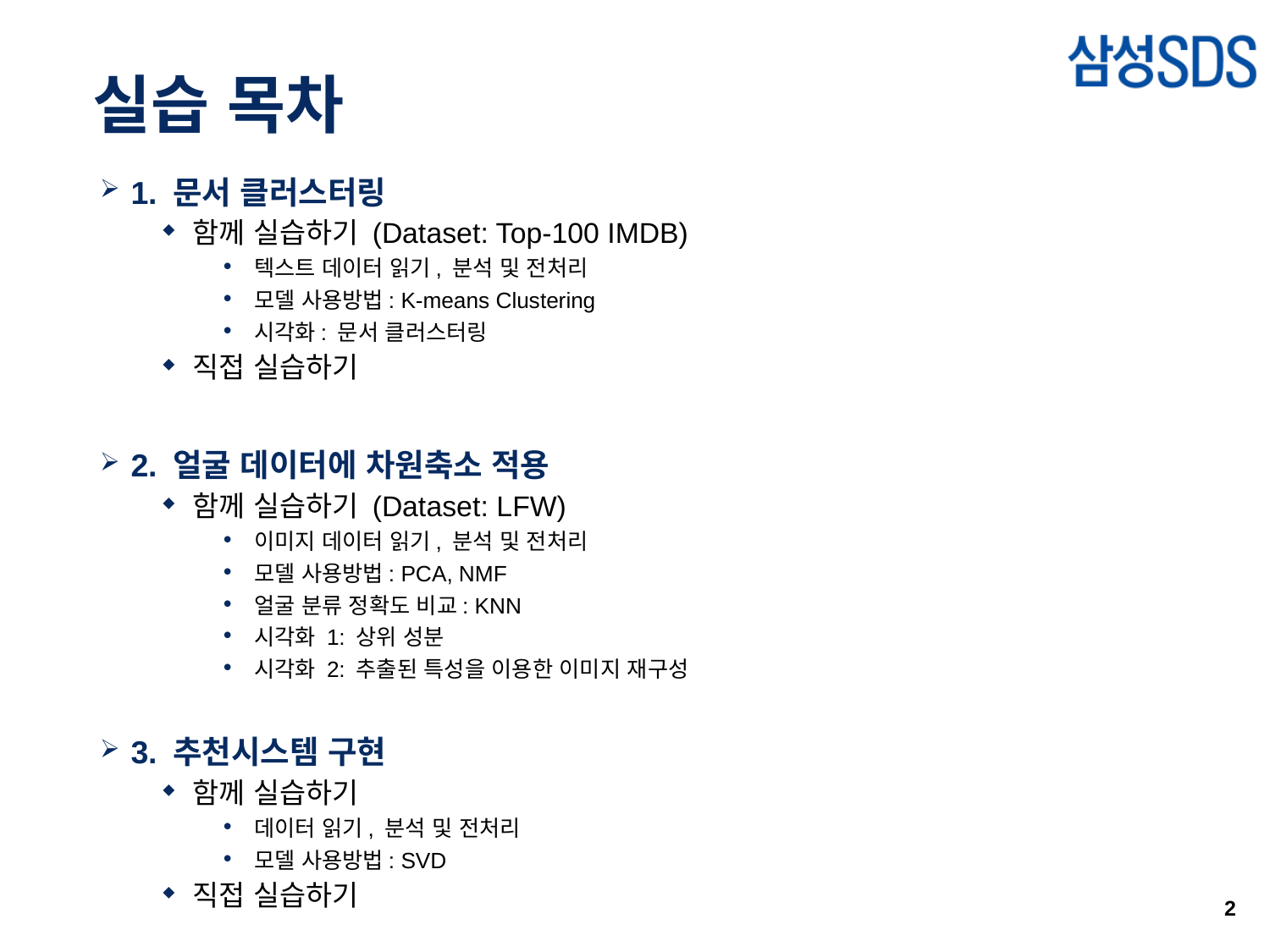

# 실습 목차
1. 문서 클러스터링
함께 실습하기 (Dataset: Top-100 IMDB)
텍스트 데이터 읽기, 분석 및 전처리
모델 사용방법: K-means Clustering
시각화: 문서 클러스터링
직접 실습하기

2. 얼굴 데이터에 차원축소 적용
함께 실습하기 (Dataset: LFW)
이미지 데이터 읽기, 분석 및 전처리
모델 사용방법: PCA, NMF
얼굴 분류 정확도 비교: KNN
시각화 1: 상위 성분
시각화 2: 추출된 특성을 이용한 이미지 재구성

3. 추천시스템 구현
함께 실습하기
데이터 읽기, 분석 및 전처리
모델 사용방법: SVD
직접 실습하기
2